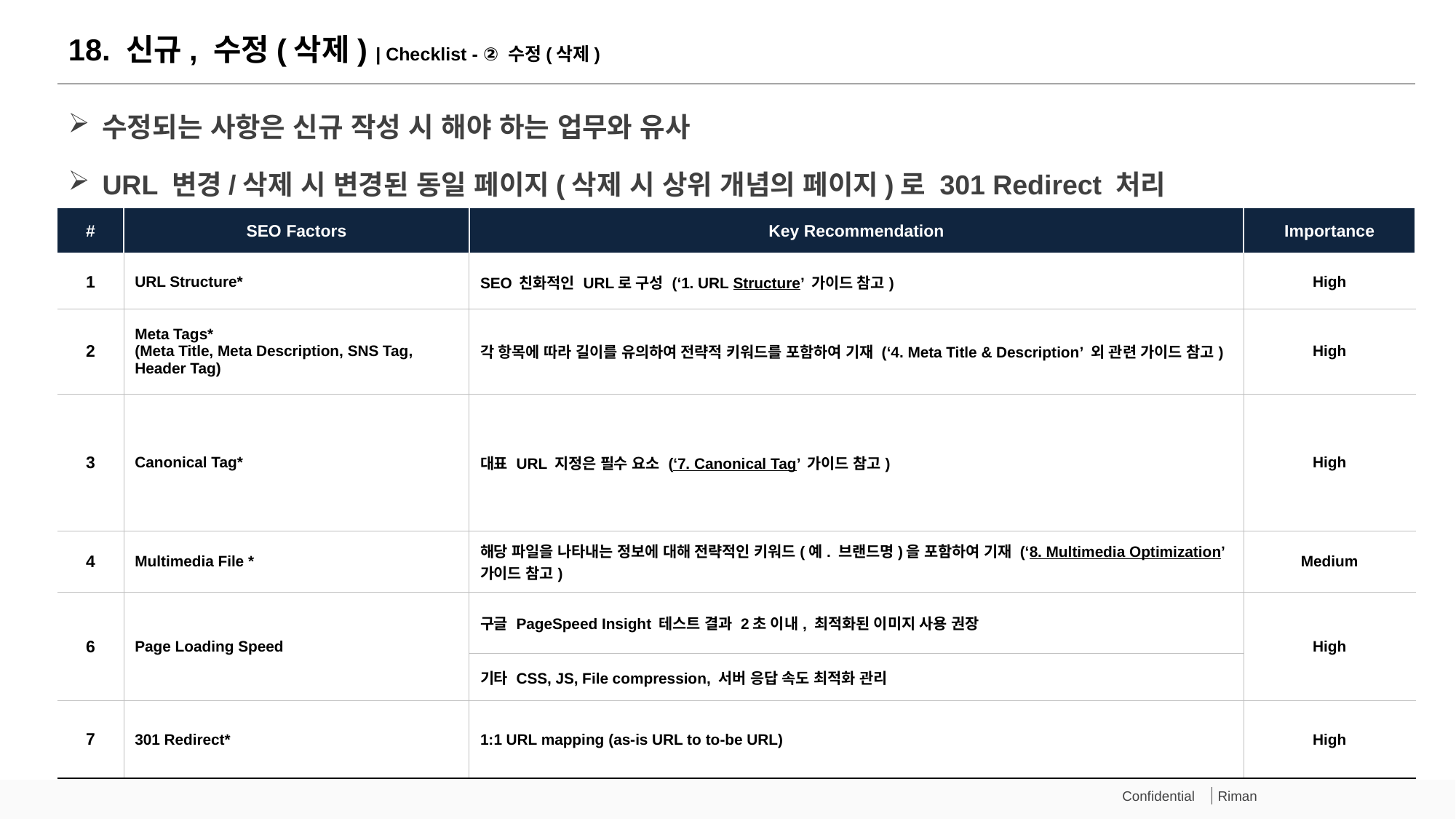

# 18. 신규, 수정(삭제) | Checklist - ② 수정(삭제)
수정되는 사항은 신규 작성 시 해야 하는 업무와 유사
URL 변경/삭제 시 변경된 동일 페이지(삭제 시 상위 개념의 페이지)로 301 Redirect 처리
| # | SEO Factors | Key Recommendation | Importance |
| --- | --- | --- | --- |
| 1 | URL Structure\* | SEO 친화적인 URL로 구성 (‘1. URL Structure’ 가이드 참고) | High |
| 2 | Meta Tags\* (Meta Title, Meta Description, SNS Tag, Header Tag) | 각 항목에 따라 길이를 유의하여 전략적 키워드를 포함하여 기재 (‘4. Meta Title & Description’ 외 관련 가이드 참고) | High |
| 3 | Canonical Tag\* | 대표 URL 지정은 필수 요소 (‘7. Canonical Tag’ 가이드 참고) | High |
| 4 | Multimedia File \* | 해당 파일을 나타내는 정보에 대해 전략적인 키워드(예. 브랜드명)을 포함하여 기재 (‘8. Multimedia Optimization’ 가이드 참고) | Medium |
| 6 | Page Loading Speed | 구글 PageSpeed Insight 테스트 결과 2초 이내, 최적화된 이미지 사용 권장 | High |
|  |  | 기타 CSS, JS, File compression, 서버 응답 속도 최적화 관리 |  |
| 7 | 301 Redirect\* | 1:1 URL mapping (as-is URL to to-be URL) | High |